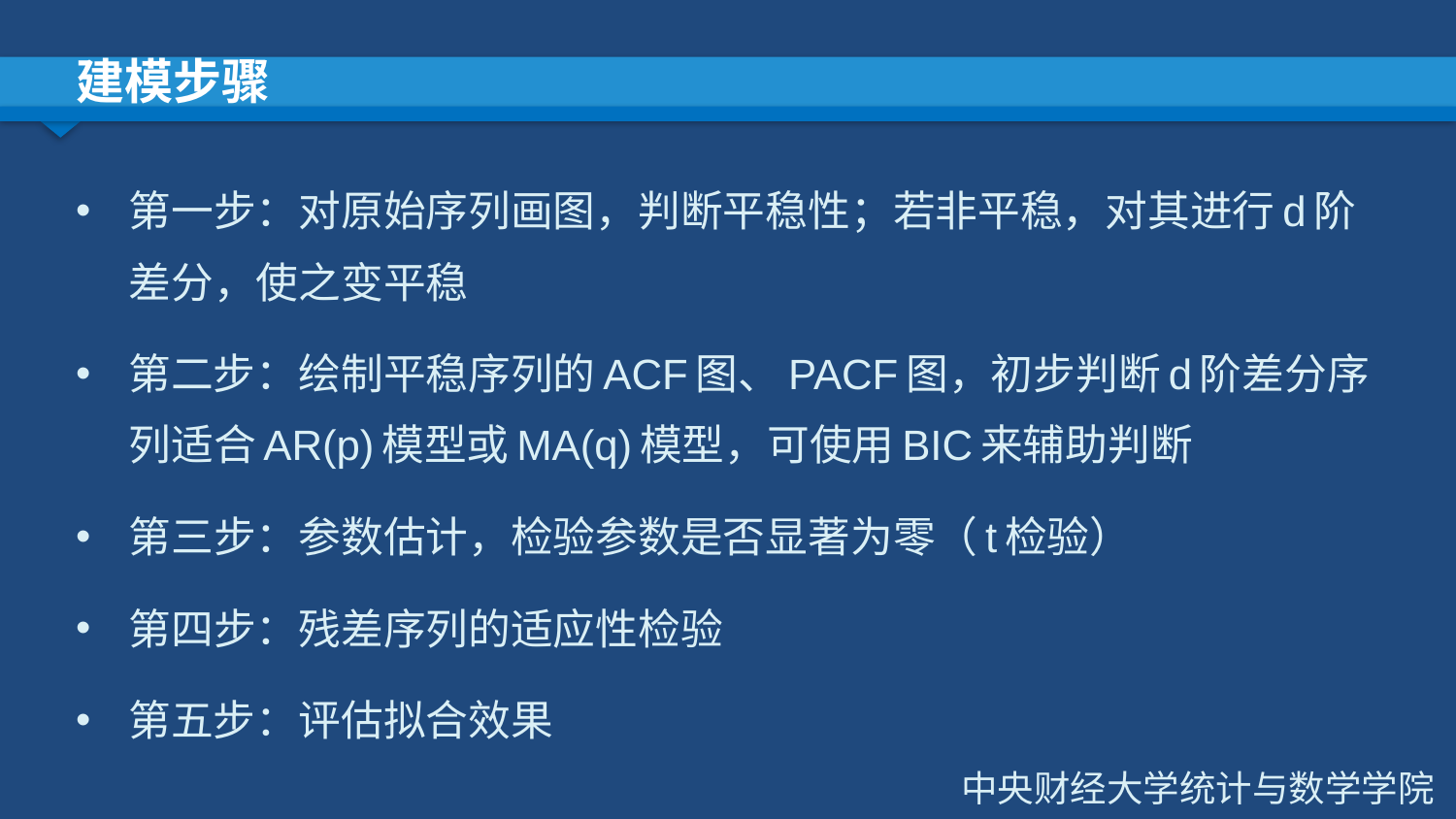

# 建模步骤
第一步：对原始序列画图，判断平稳性；若非平稳，对其进行d阶差分，使之变平稳
第二步：绘制平稳序列的ACF图、PACF图，初步判断d阶差分序列适合AR(p)模型或MA(q)模型，可使用BIC来辅助判断
第三步：参数估计，检验参数是否显著为零（t检验）
第四步：残差序列的适应性检验
第五步：评估拟合效果